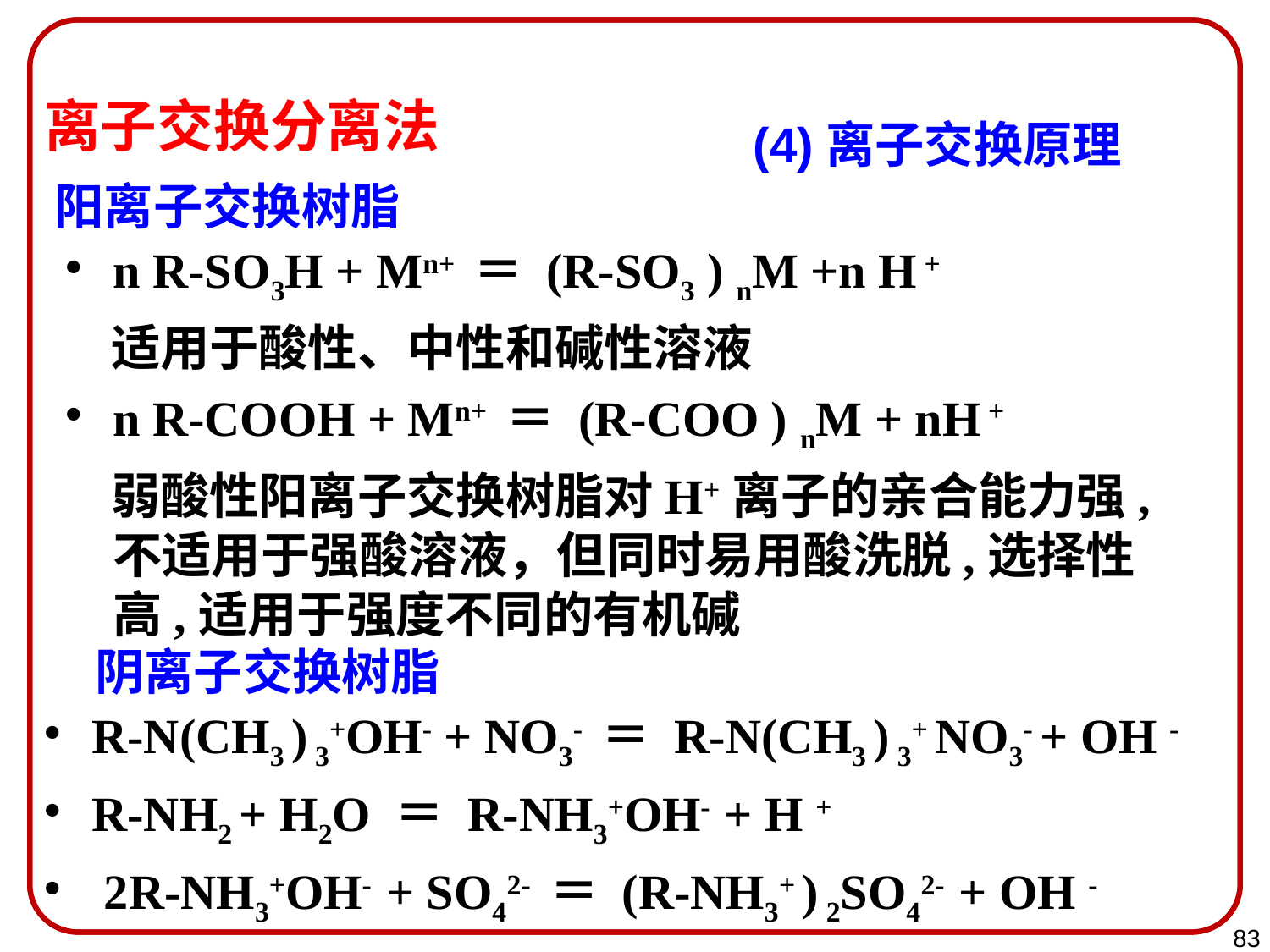

离子交换分离法
(4)离子交换原理
阳离子交换树脂
n R-SO3H + Mn+ ＝ (R-SO3 ) nM +n H +
   适用于酸性、中性和碱性溶液
n R-COOH + Mn+ ＝ (R-COO ) nM + nH +
   弱酸性阳离子交换树脂对H+离子的亲合能力强,不适用于强酸溶液，但同时易用酸洗脱,选择性高,适用于强度不同的有机碱
   阴离子交换树脂
R-N(CH3 ) 3+OH- + NO3- ＝ R-N(CH3 ) 3+ NO3- + OH -
R-NH2 + H2O ＝ R-NH3+OH-  + H +
 2R-NH3+OH-  + SO42- ＝ (R-NH3+ ) 2SO42-  + OH -
83